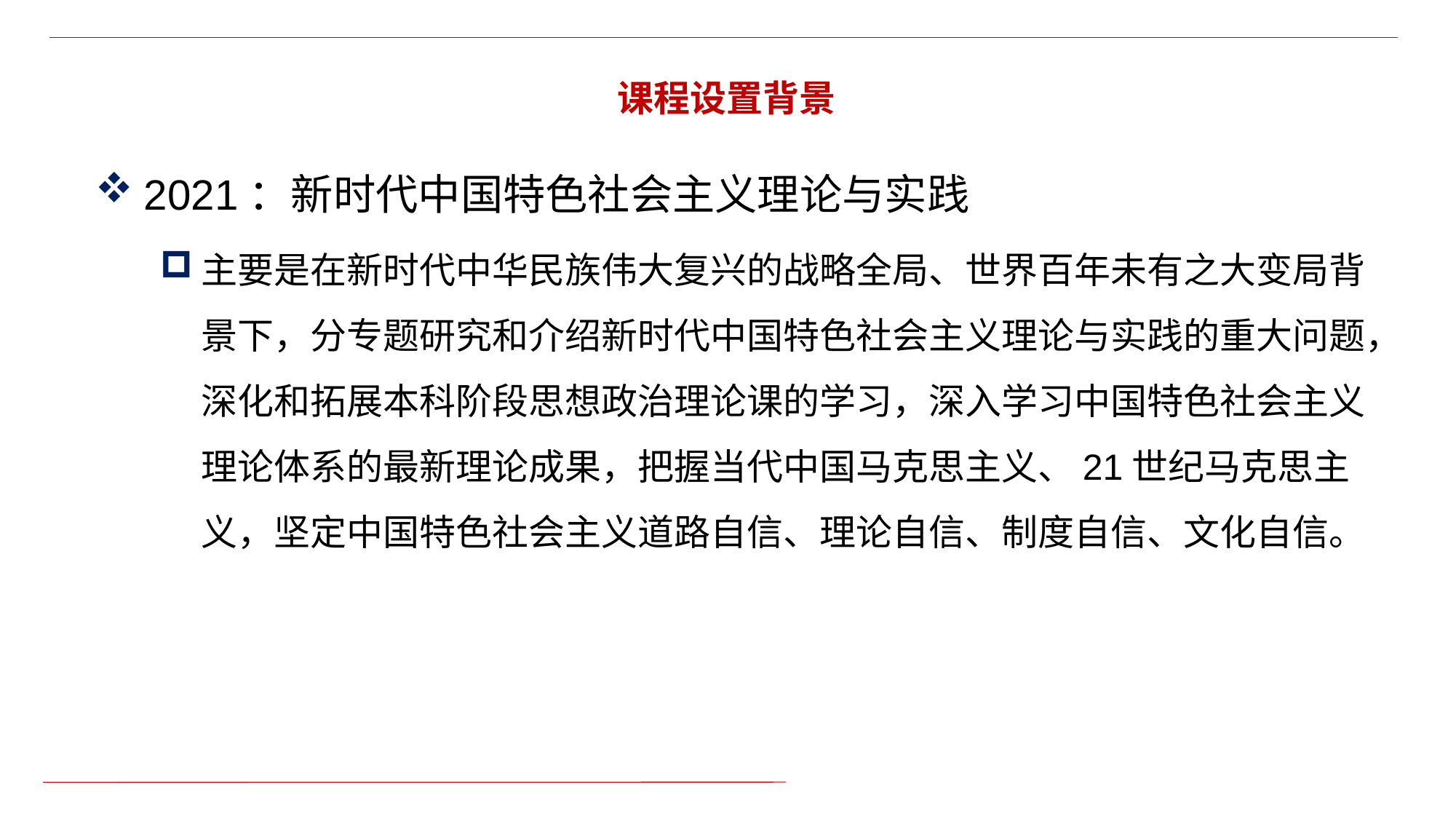

课程设置背景
2021：新时代中国特色社会主义理论与实践
主要是在新时代中华民族伟大复兴的战略全局、世界百年未有之大变局背景下，分专题研究和介绍新时代中国特色社会主义理论与实践的重大问题，深化和拓展本科阶段思想政治理论课的学习，深入学习中国特色社会主义理论体系的最新理论成果，把握当代中国马克思主义、21世纪马克思主义，坚定中国特色社会主义道路自信、理论自信、制度自信、文化自信。